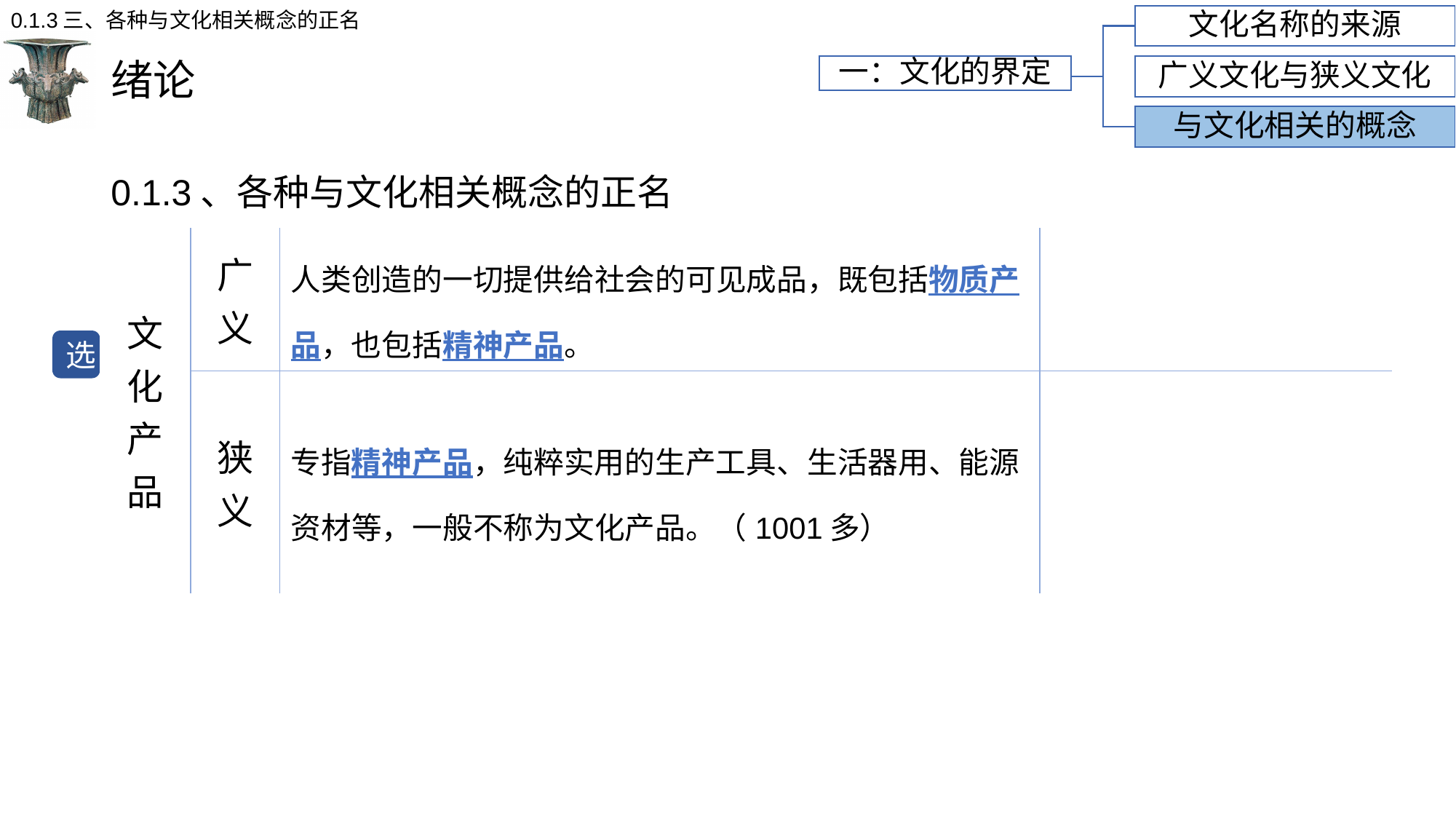

0.1.3三、各种与文化相关概念的正名
文化名称的来源

# 绪论
一：文化的界定
广义文化与狭义文化

与文化相关的概念
0.1.3、各种与文化相关概念的正名
| 文化产品 | 广义 | 人类创造的一切提供给社会的可见成品，既包括物质产品，也包括精神产品。 |  |
| --- | --- | --- | --- |
|  | 狭义 | 专指精神产品，纯粹实用的生产工具、生活器用、能源资材等，一般不称为文化产品。（1001多） |  |
选
45